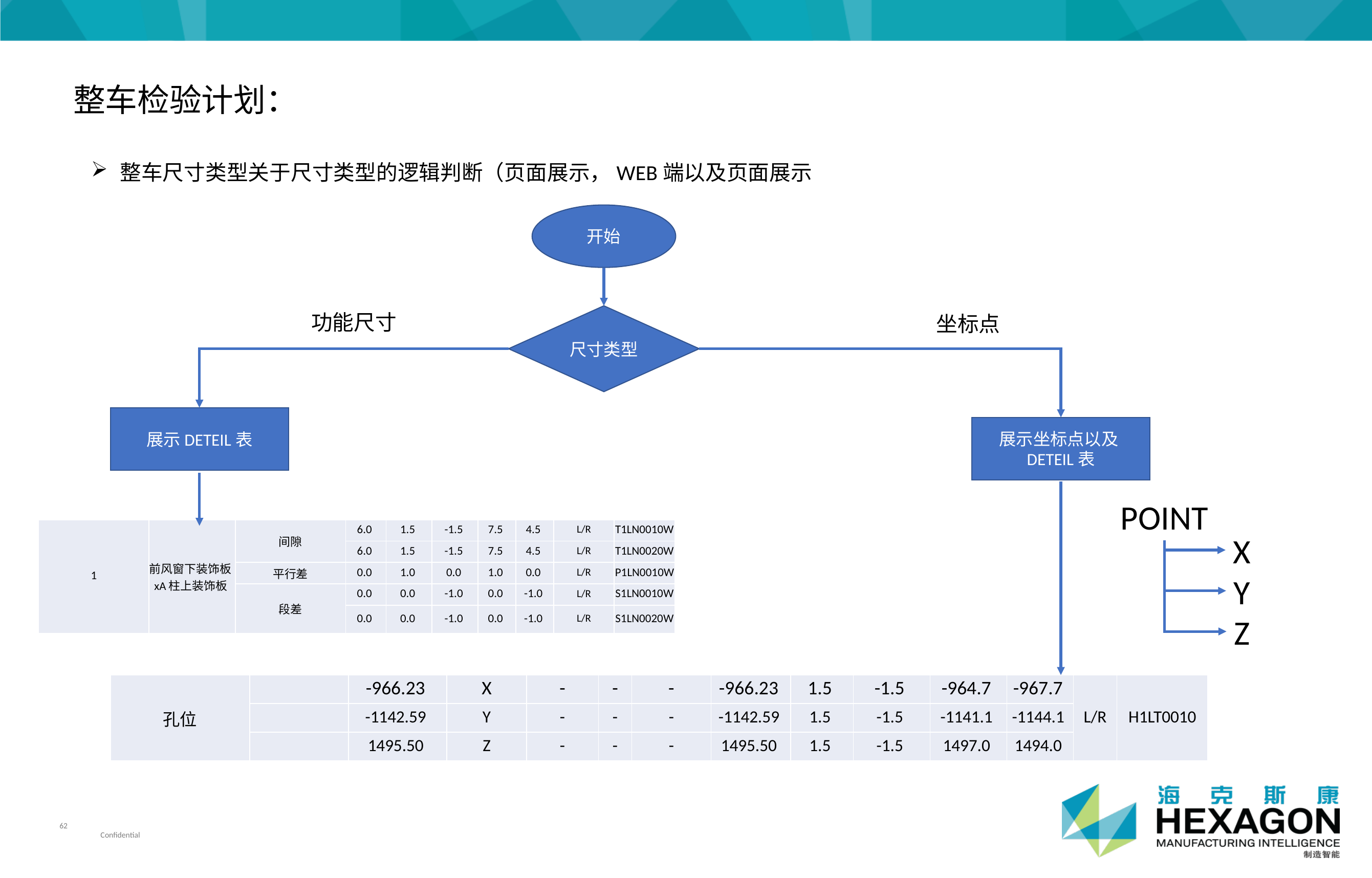

整车检验计划：
整车尺寸类型关于尺寸类型的逻辑判断（页面展示，WEB端以及页面展示
开始
功能尺寸
尺寸类型
坐标点
展示DETEIL表
展示坐标点以及DETEIL表
POINT
| 1 | 前风窗下装饰板xA柱上装饰板 | 间隙 | 6.0 | 1.5 | -1.5 | 7.5 | 4.5 | L/R | T1LN0010W |
| --- | --- | --- | --- | --- | --- | --- | --- | --- | --- |
|  |  |  | 6.0 | 1.5 | -1.5 | 7.5 | 4.5 | L/R | T1LN0020W |
|  |  | 平行差 | 0.0 | 1.0 | 0.0 | 1.0 | 0.0 | L/R | P1LN0010W |
|  |  | 段差 | 0.0 | 0.0 | -1.0 | 0.0 | -1.0 | L/R | S1LN0010W |
|  |  |  | 0.0 | 0.0 | -1.0 | 0.0 | -1.0 | L/R | S1LN0020W |
X
Y
Z
| 孔位 |  | -966.23 | X | - | - | - | -966.23 | 1.5 | -1.5 | -964.7 | -967.7 | L/R | H1LT0010 |
| --- | --- | --- | --- | --- | --- | --- | --- | --- | --- | --- | --- | --- | --- |
|  |  | -1142.59 | Y | - | - | - | -1142.59 | 1.5 | -1.5 | -1141.1 | -1144.1 |  |  |
|  |  | 1495.50 | Z | - | - | - | 1495.50 | 1.5 | -1.5 | 1497.0 | 1494.0 |  |  |